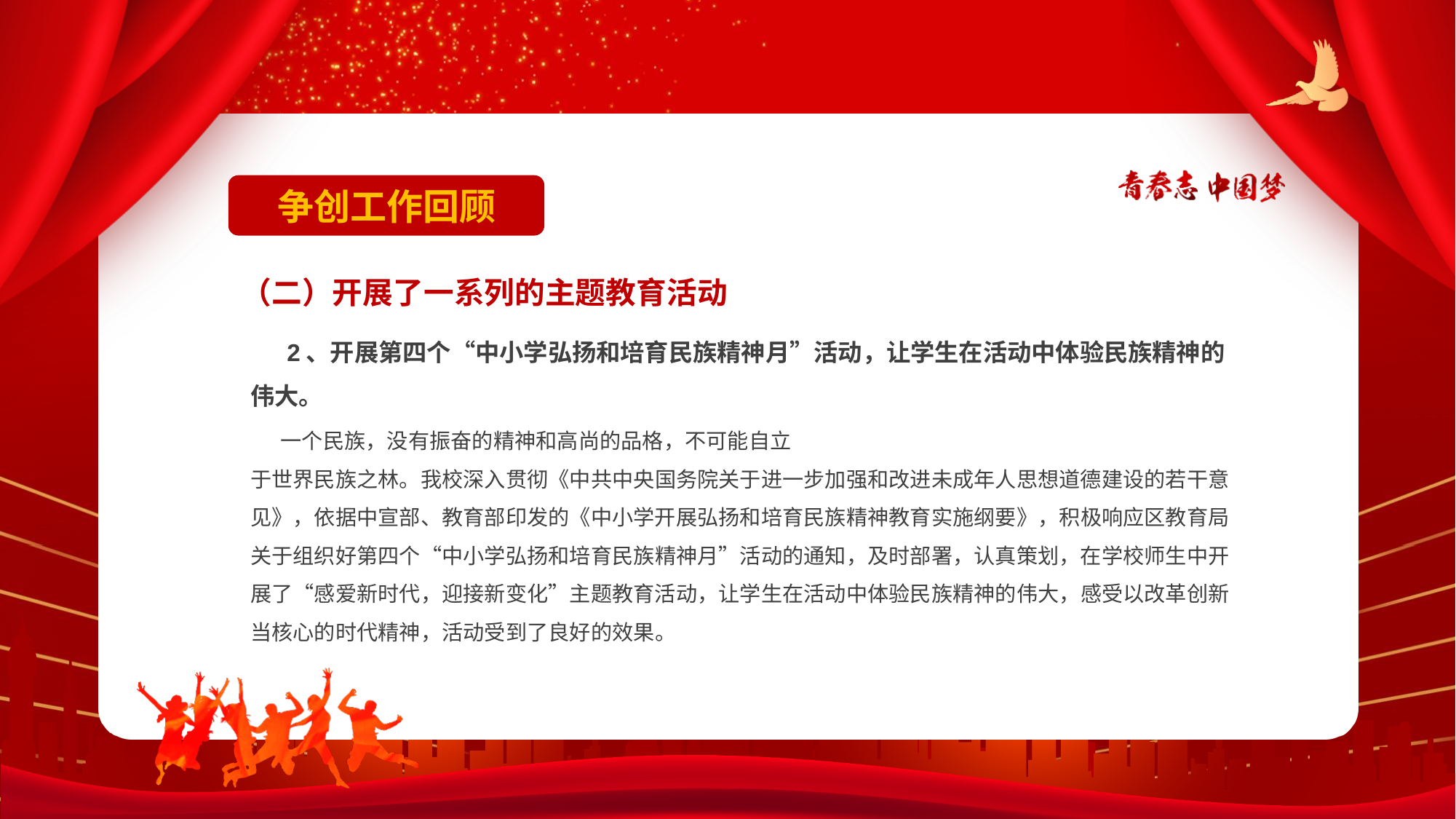

争创工作回顾
（二）开展了一系列的主题教育活动
   2、开展第四个“中小学弘扬和培育民族精神月”活动，让学生在活动中体验民族精神的伟大。
  一个民族，没有振奋的精神和高尚的品格，不可能自立
于世界民族之林。我校深入贯彻《中共中央国务院关于进一步加强和改进未成年人思想道德建设的若干意见》，依据中宣部、教育部印发的《中小学开展弘扬和培育民族精神教育实施纲要》，积极响应区教育局关于组织好第四个“中小学弘扬和培育民族精神月”活动的通知，及时部署，认真策划，在学校师生中开展了“感爱新时代，迎接新变化”主题教育活动，让学生在活动中体验民族精神的伟大，感受以改革创新当核心的时代精神，活动受到了良好的效果。